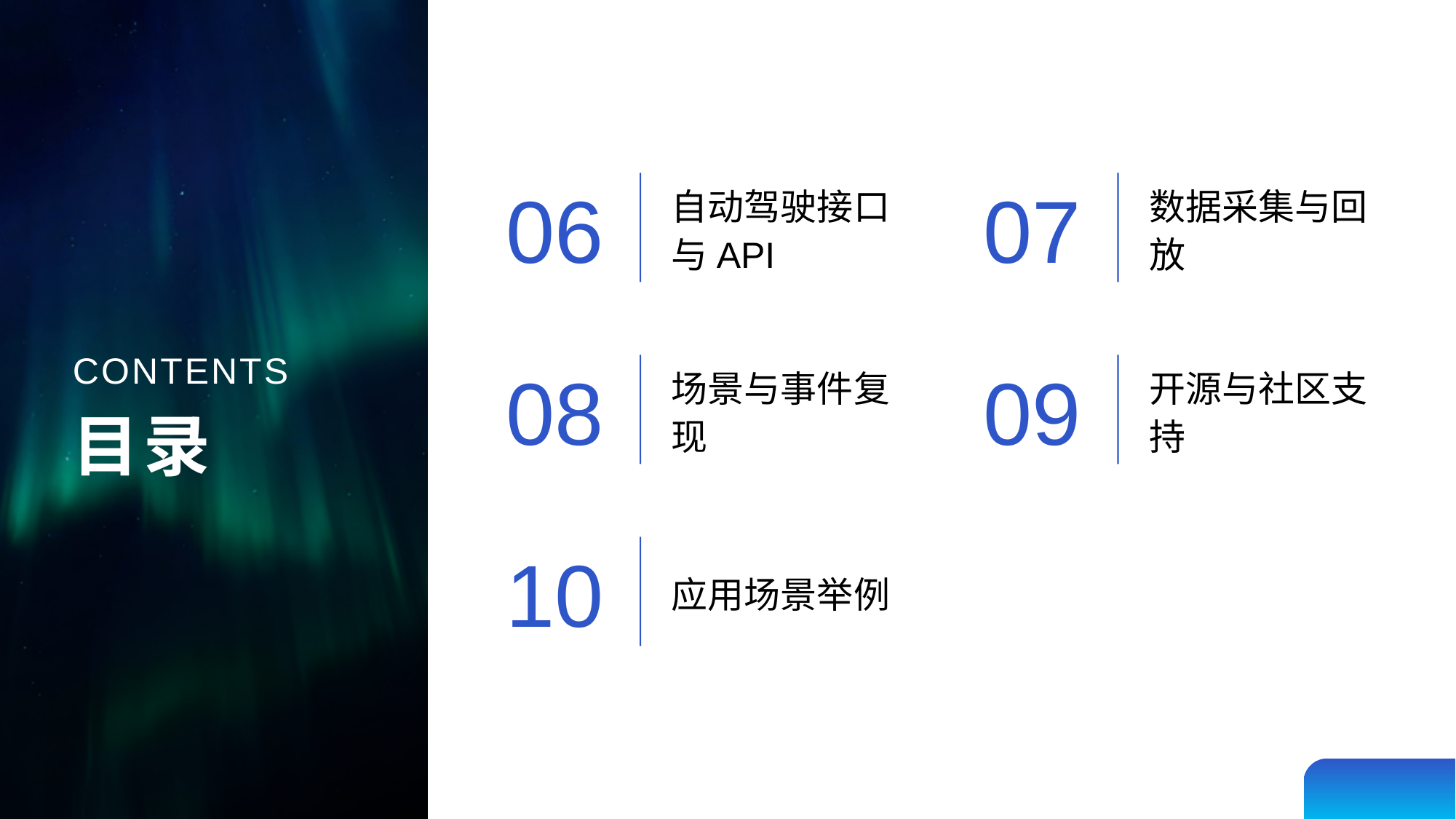

06
07

自动驾驶接口与API

数据采集与回放
08
09

场景与事件复现

开源与社区支持
10

应用场景举例
CONTENTS
目录